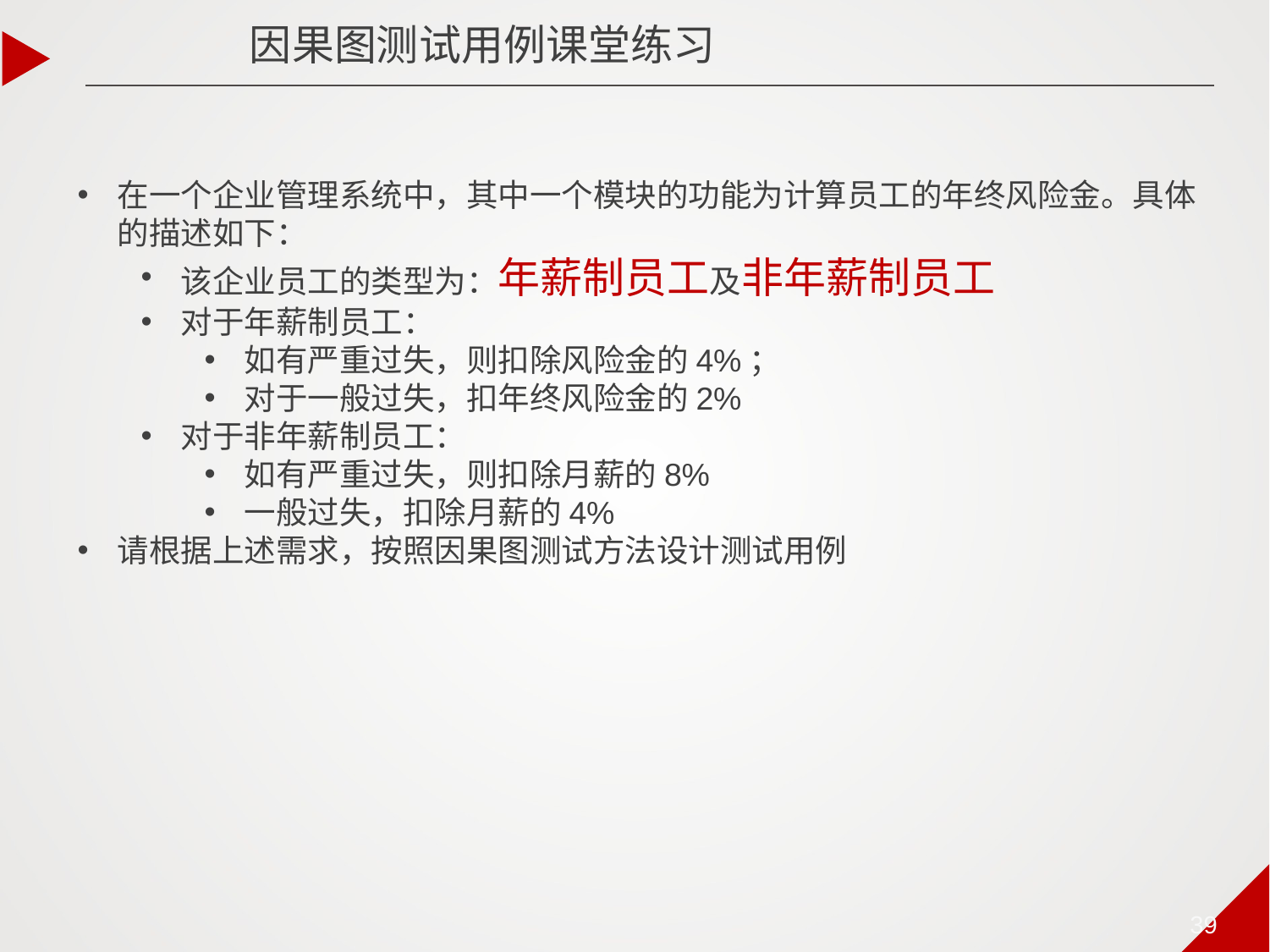

因果图测试用例课堂练习

在一个企业管理系统中，其中一个模块的功能为计算员工的年终风险金。具体的描述如下：
该企业员工的类型为：年薪制员工及非年薪制员工
对于年薪制员工：
如有严重过失，则扣除风险金的4%；
对于一般过失，扣年终风险金的2%
对于非年薪制员工：
如有严重过失，则扣除月薪的8%
一般过失，扣除月薪的4%
请根据上述需求，按照因果图测试方法设计测试用例